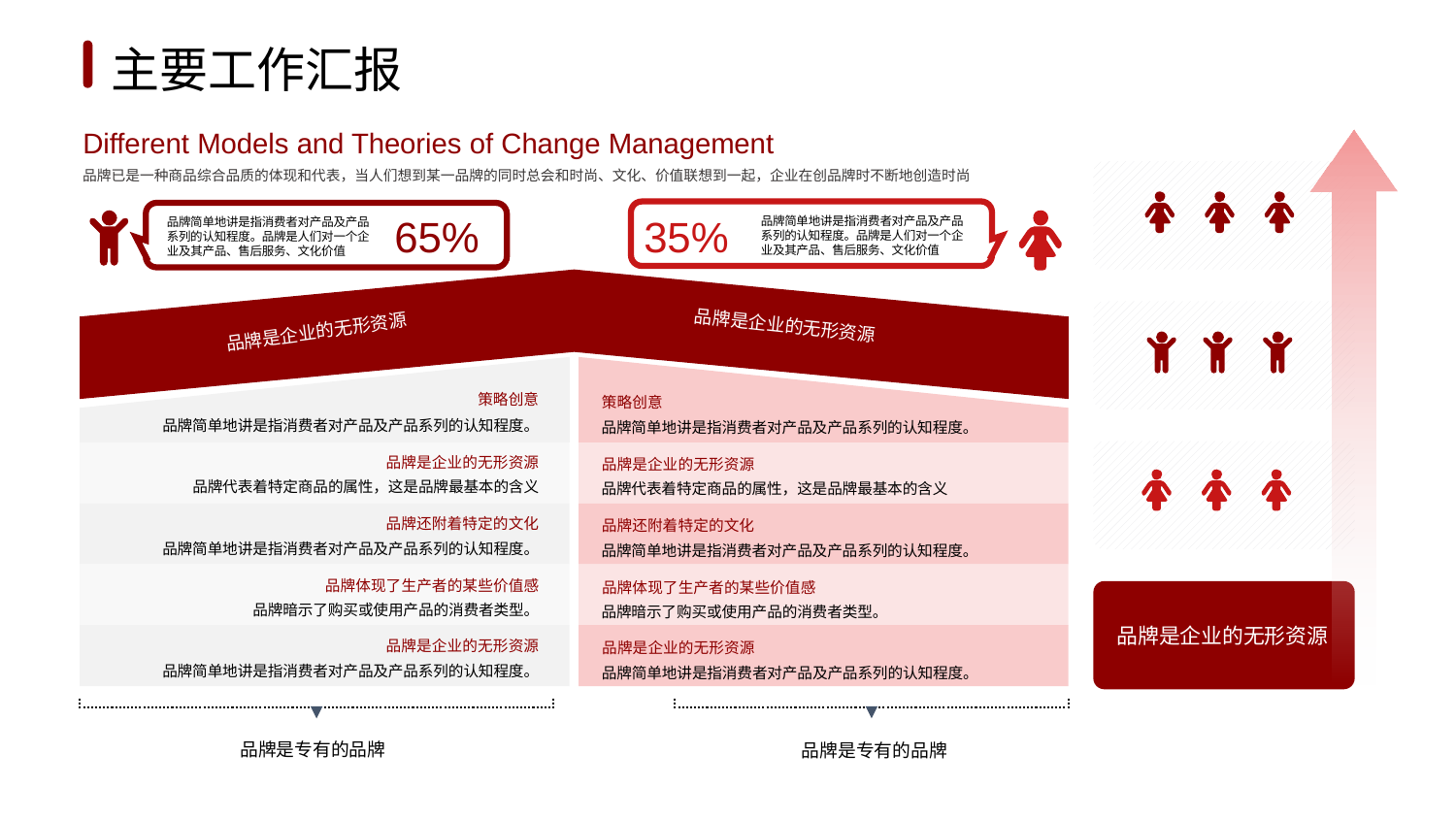

1
2
3
4
5
6
主要工作汇报

Different Models and Theories of Change Management

品牌已是一种商品综合品质的体现和代表，当人们想到某一品牌的同时总会和时尚、文化、价值联想到一起，企业在创品牌时不断地创造时尚

品牌简单地讲是指消费者对产品及产品系列的认知程度。品牌是人们对一个企业及其产品、售后服务、文化价值
品牌简单地讲是指消费者对产品及产品系列的认知程度。品牌是人们对一个企业及其产品、售后服务、文化价值
35%
65%

品牌是企业的无形资源
品牌是企业的无形资源

策略创意
策略创意
品牌简单地讲是指消费者对产品及产品系列的认知程度。
品牌简单地讲是指消费者对产品及产品系列的认知程度。
Outbound Logistic

品牌是企业的无形资源
品牌是企业的无形资源
品牌代表着特定商品的属性，这是品牌最基本的含义
品牌代表着特定商品的属性，这是品牌最基本的含义

品牌还附着特定的文化
品牌还附着特定的文化
品牌简单地讲是指消费者对产品及产品系列的认知程度。
品牌简单地讲是指消费者对产品及产品系列的认知程度。
Operations
品牌体现了生产者的某些价值感
品牌体现了生产者的某些价值感
Inbound Logistic

品牌暗示了购买或使用产品的消费者类型。
品牌暗示了购买或使用产品的消费者类型。
品牌是企业的无形资源
品牌是企业的无形资源
品牌是企业的无形资源
品牌简单地讲是指消费者对产品及产品系列的认知程度。
品牌简单地讲是指消费者对产品及产品系列的认知程度。
品牌是专有的品牌
品牌是专有的品牌